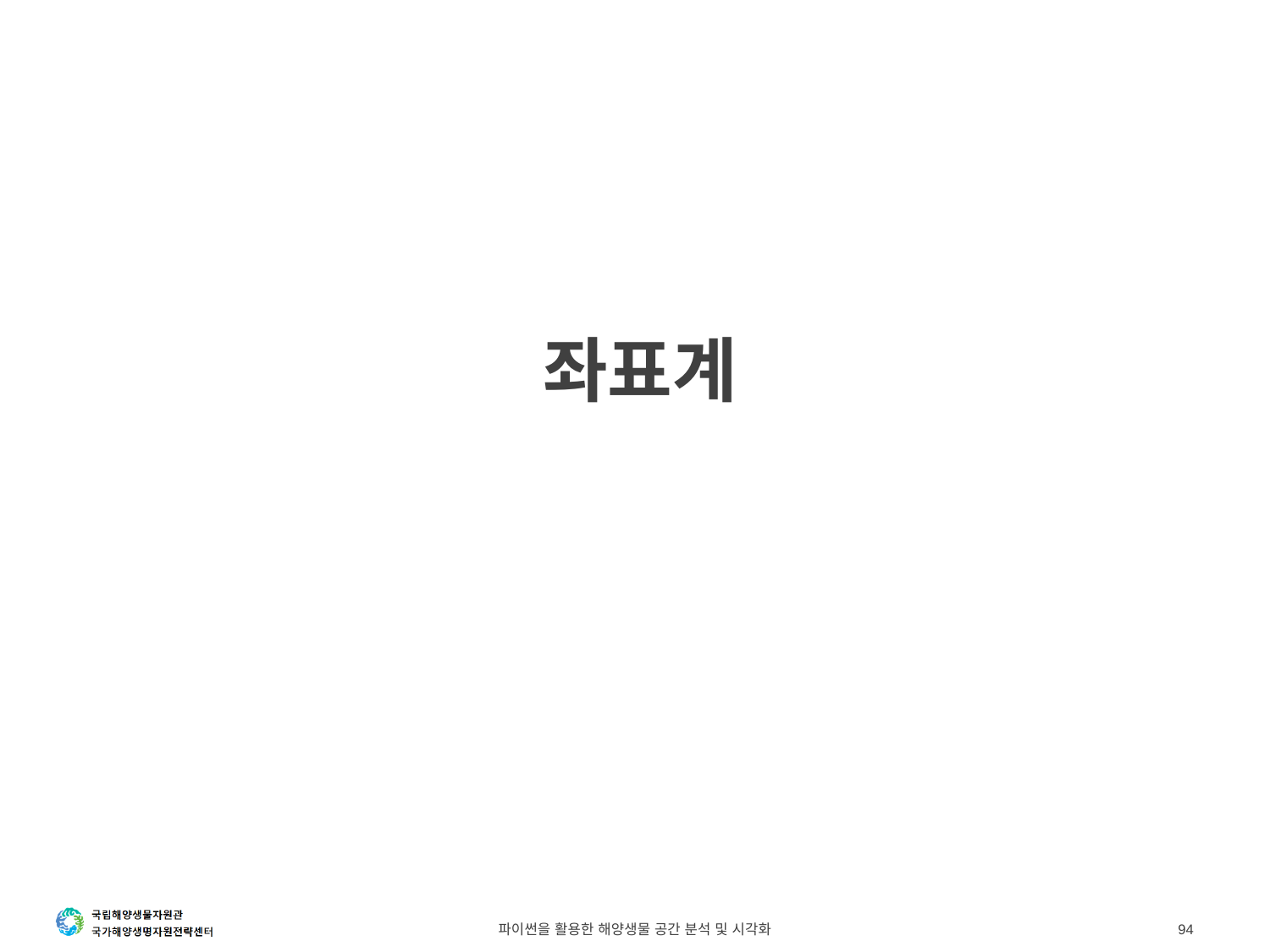

# 좌표계
파이썬을 활용한 해양생물 공간 분석 및 시각화
94